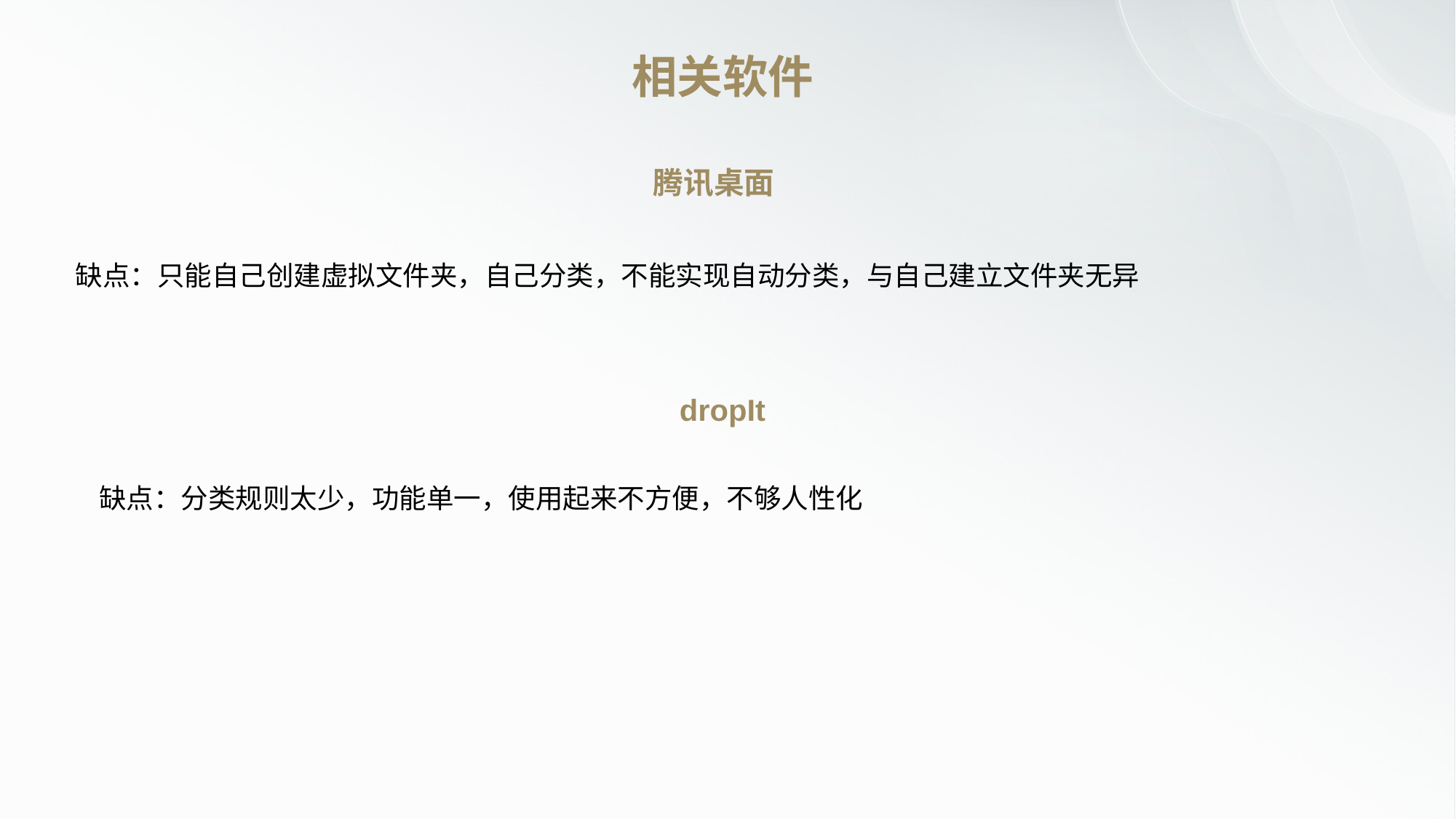

相关软件

腾讯桌面
缺点：只能自己创建虚拟文件夹，自己分类，不能实现自动分类，与自己建立文件夹无异
dropIt
缺点：分类规则太少，功能单一，使用起来不方便，不够人性化